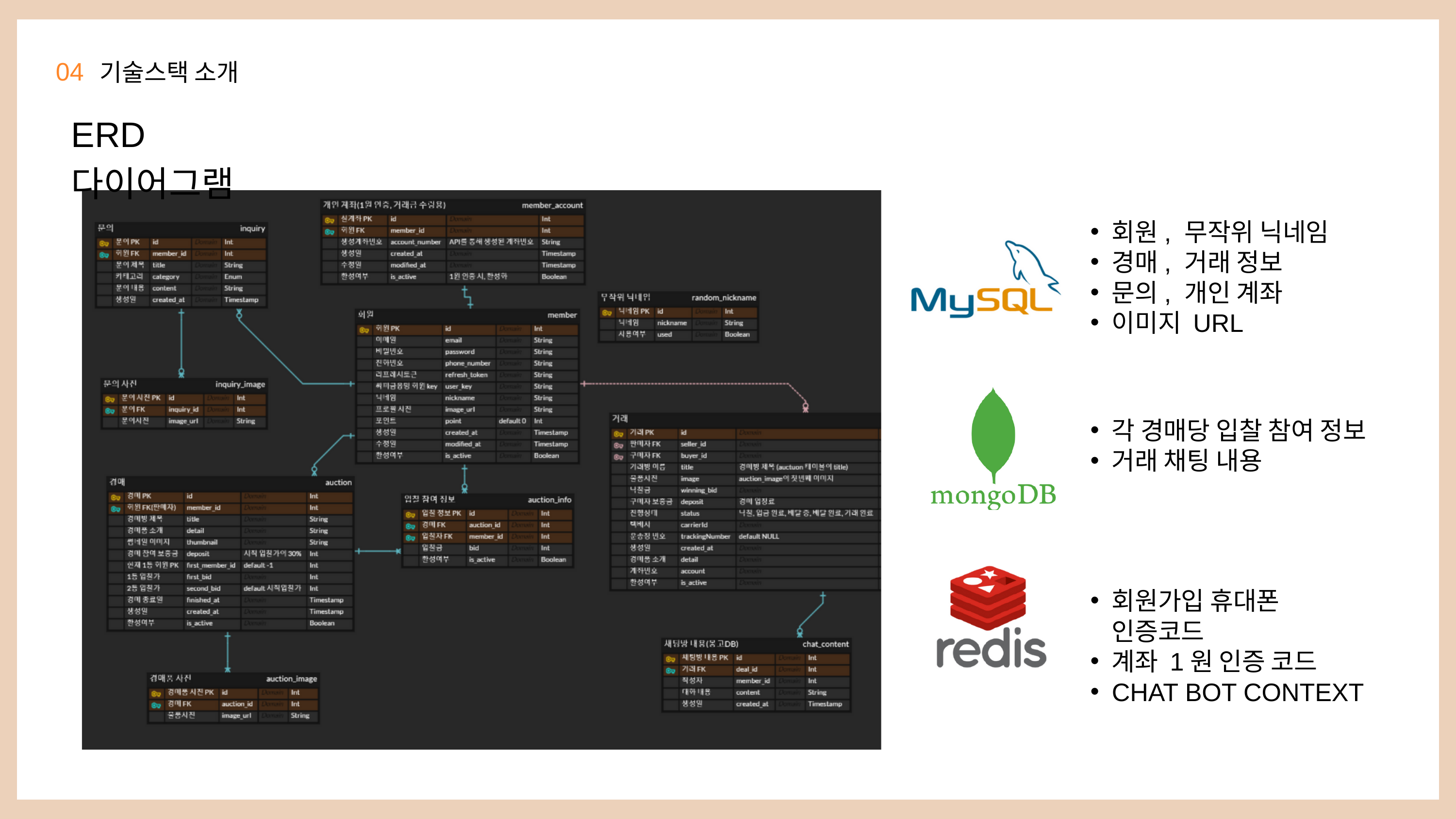

04
기술스택 소개
ERD 다이어그램

회원, 무작위 닉네임
경매, 거래 정보
문의, 개인 계좌
이미지 URL

각 경매당 입찰 참여 정보
거래 채팅 내용

회원가입 휴대폰 인증코드
계좌 1원 인증 코드
CHAT BOT CONTEXT